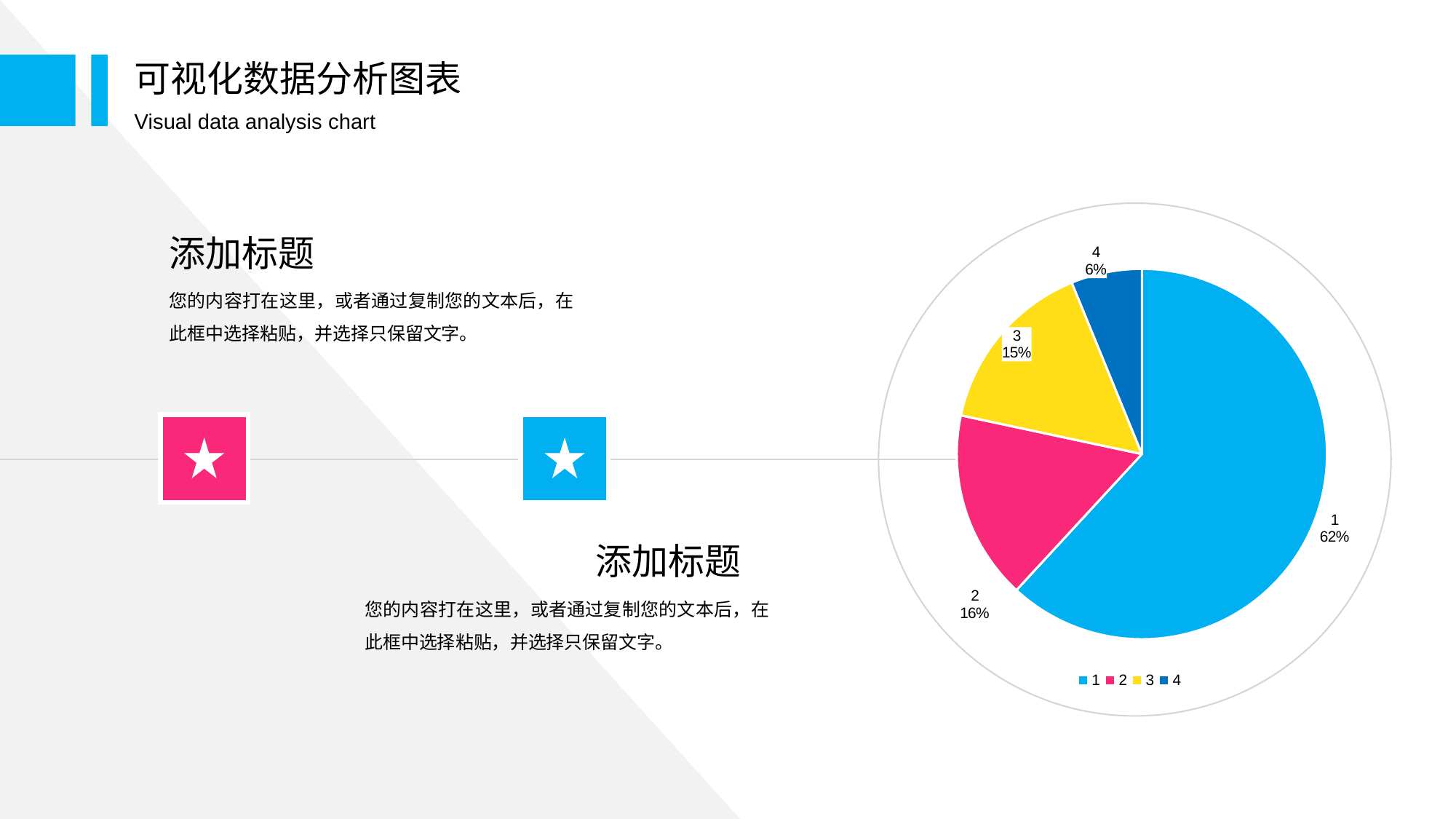

可视化数据分析图表

Visual data analysis chart

### Chart

| Category |  |
|---|---|
添加标题
您的内容打在这里，或者通过复制您的文本后，在此框中选择粘贴，并选择只保留文字。

添加标题
您的内容打在这里，或者通过复制您的文本后，在此框中选择粘贴，并选择只保留文字。